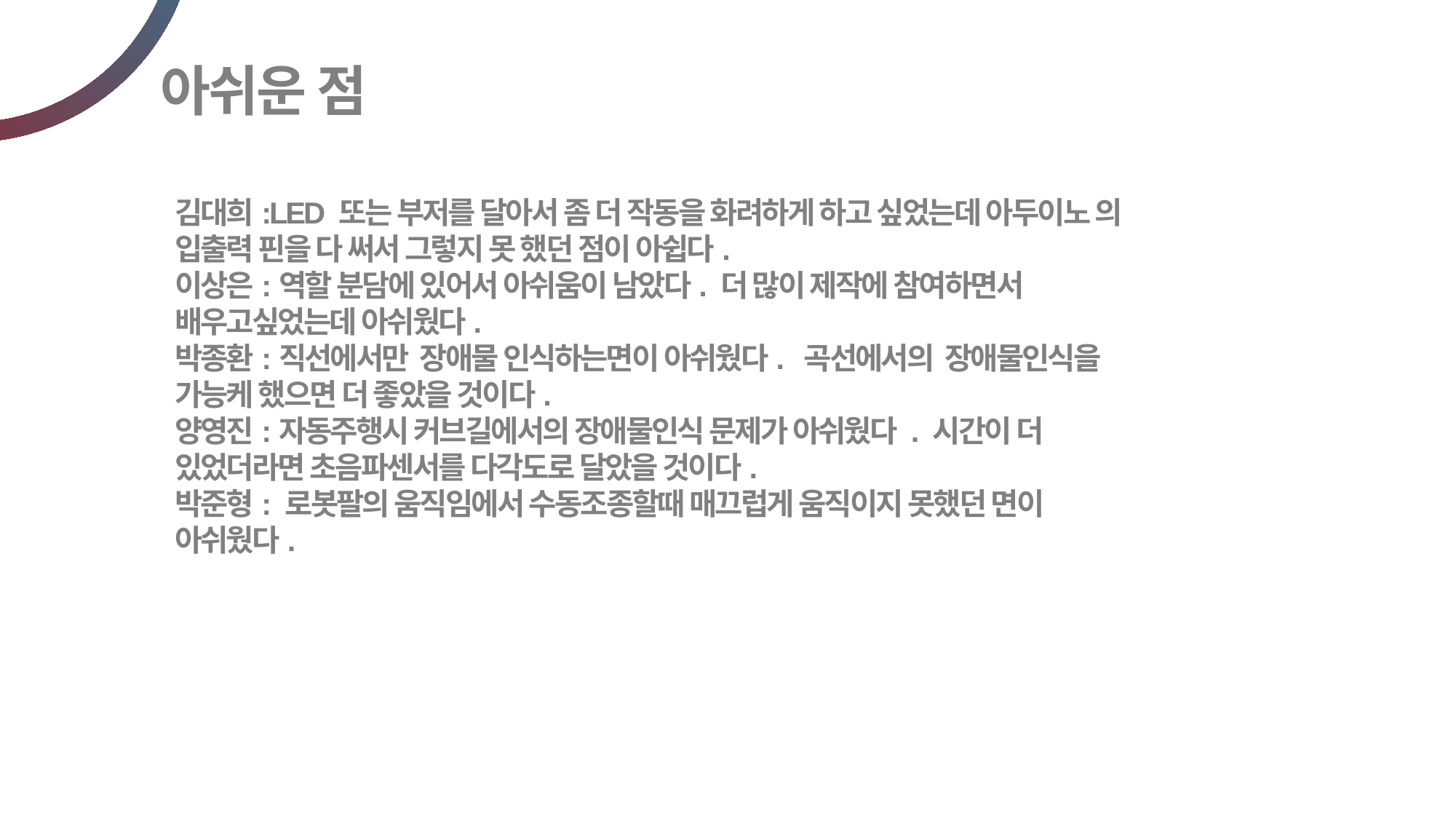

아쉬운 점
김대희:LED 또는 부저를 달아서 좀 더 작동을 화려하게 하고 싶었는데 아두이노 의 입출력 핀을 다 써서 그렇지 못 했던 점이 아쉽다.
이상은:역할 분담에 있어서 아쉬움이 남았다. 더 많이 제작에 참여하면서 배우고싶었는데 아쉬웠다.
박종환:직선에서만  장애물 인식하는면이 아쉬웠다.  곡선에서의  장애물인식을  가능케 했으면 더 좋았을 것이다.
양영진:자동주행시 커브길에서의 장애물인식 문제가 아쉬웠다 . 시간이 더 있었더라면 초음파센서를 다각도로 달았을 것이다.
박준형: 로봇팔의 움직임에서 수동조종할때 매끄럽게 움직이지 못했던 면이 아쉬웠다.